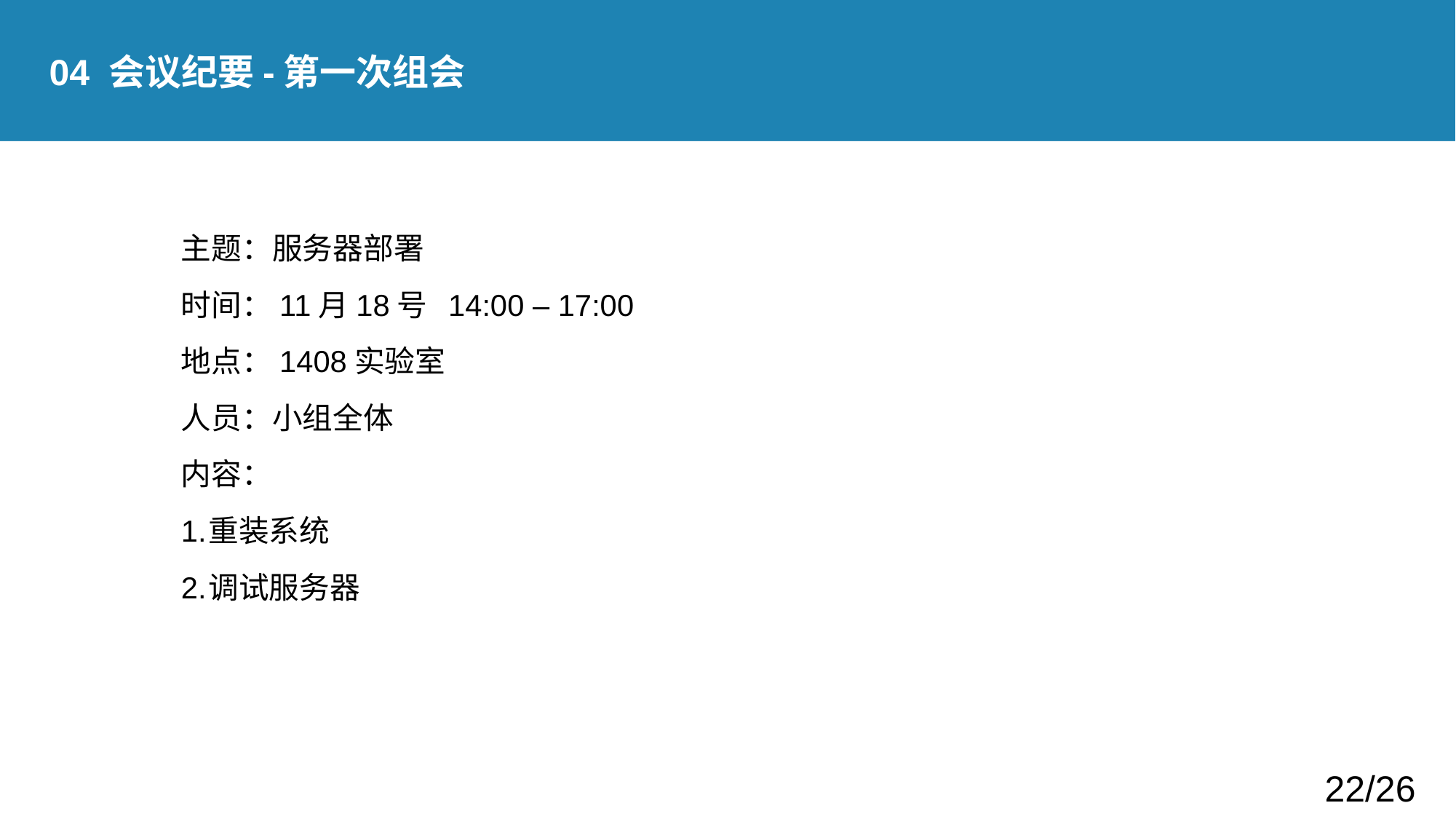

04 会议纪要-第一次组会
主题：服务器部署
时间：11月18号  14:00 – 17:00
地点：1408实验室
人员：小组全体
内容：
重装系统
调试服务器

22/26